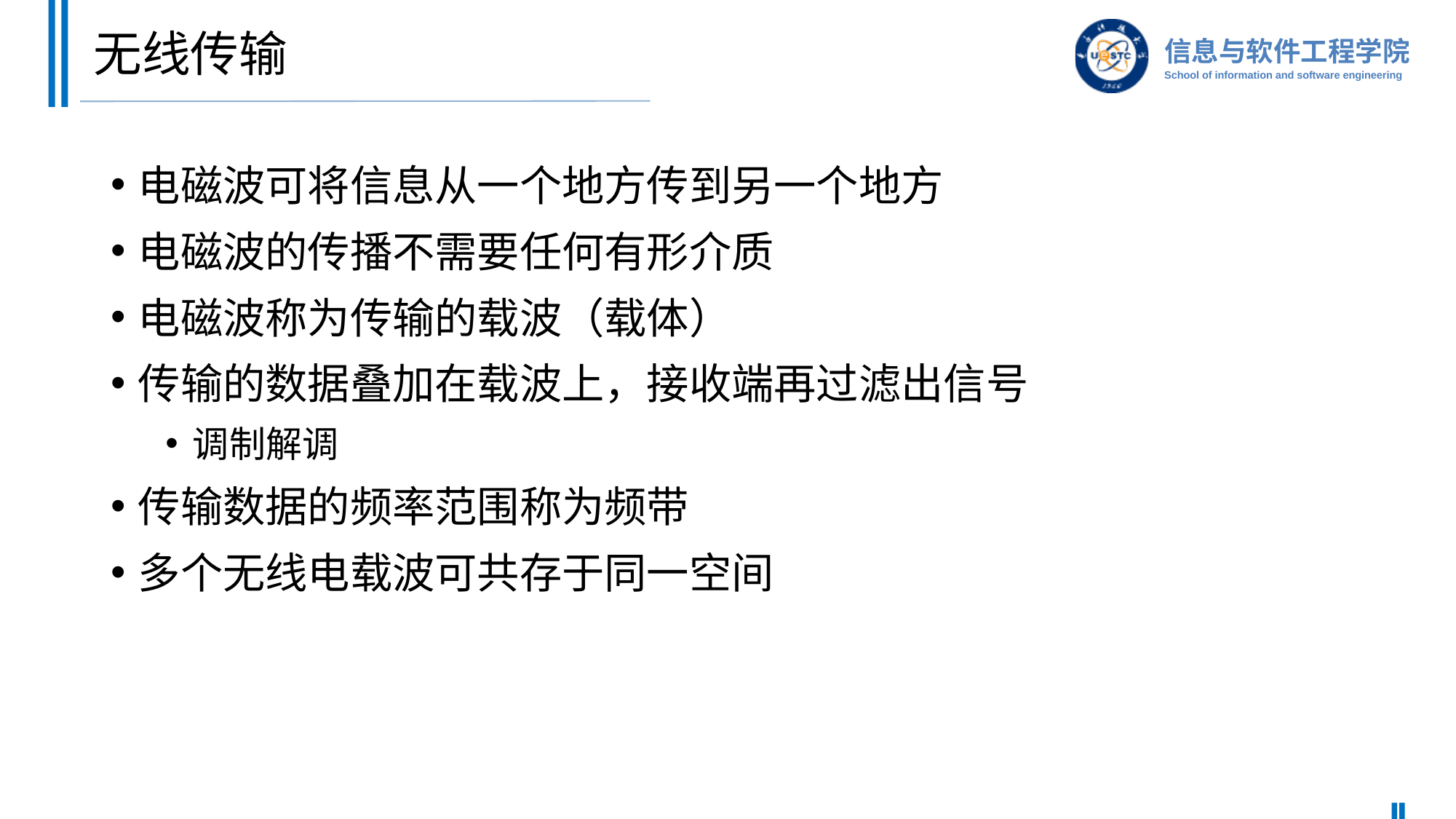

# 无线传输
电磁波可将信息从一个地方传到另一个地方
电磁波的传播不需要任何有形介质
电磁波称为传输的载波（载体）
传输的数据叠加在载波上，接收端再过滤出信号
调制解调
传输数据的频率范围称为频带
多个无线电载波可共存于同一空间